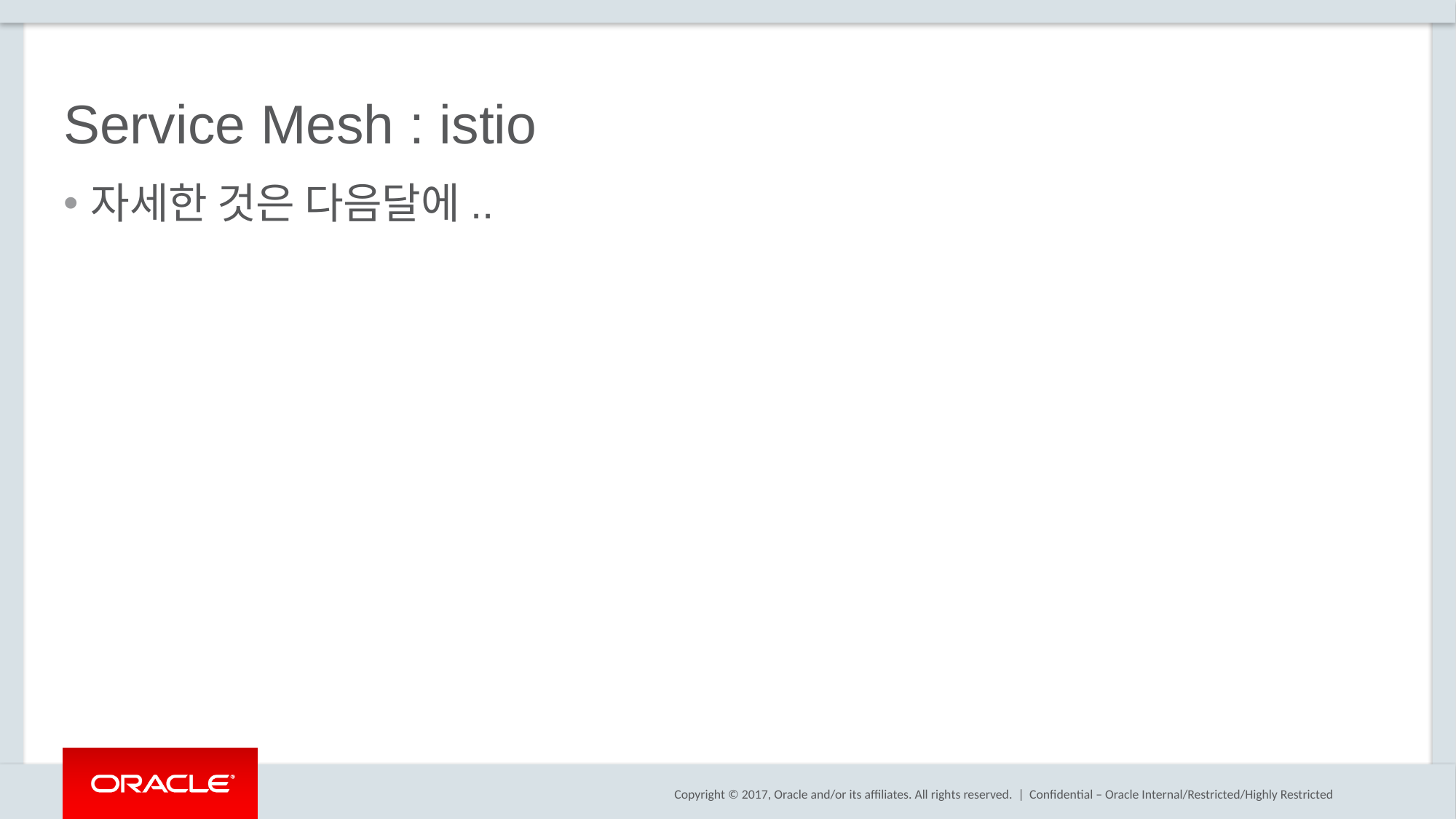

# Service Mesh : istio
자세한 것은 다음달에..
Confidential – Oracle Internal/Restricted/Highly Restricted
40